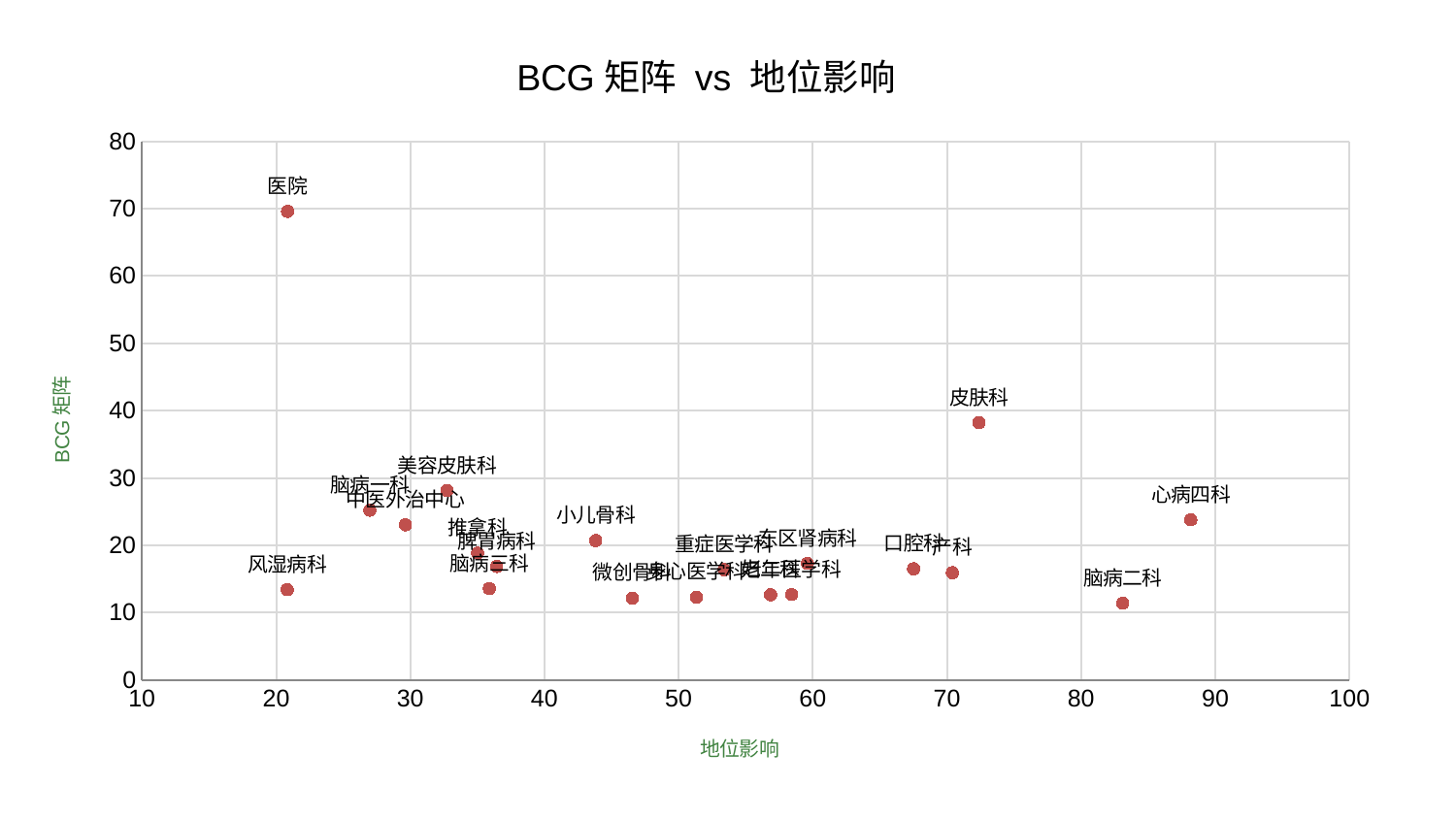

### Chart: BCG矩阵 vs 地位影响

| Category | BCG矩阵 |
|---|---|
254